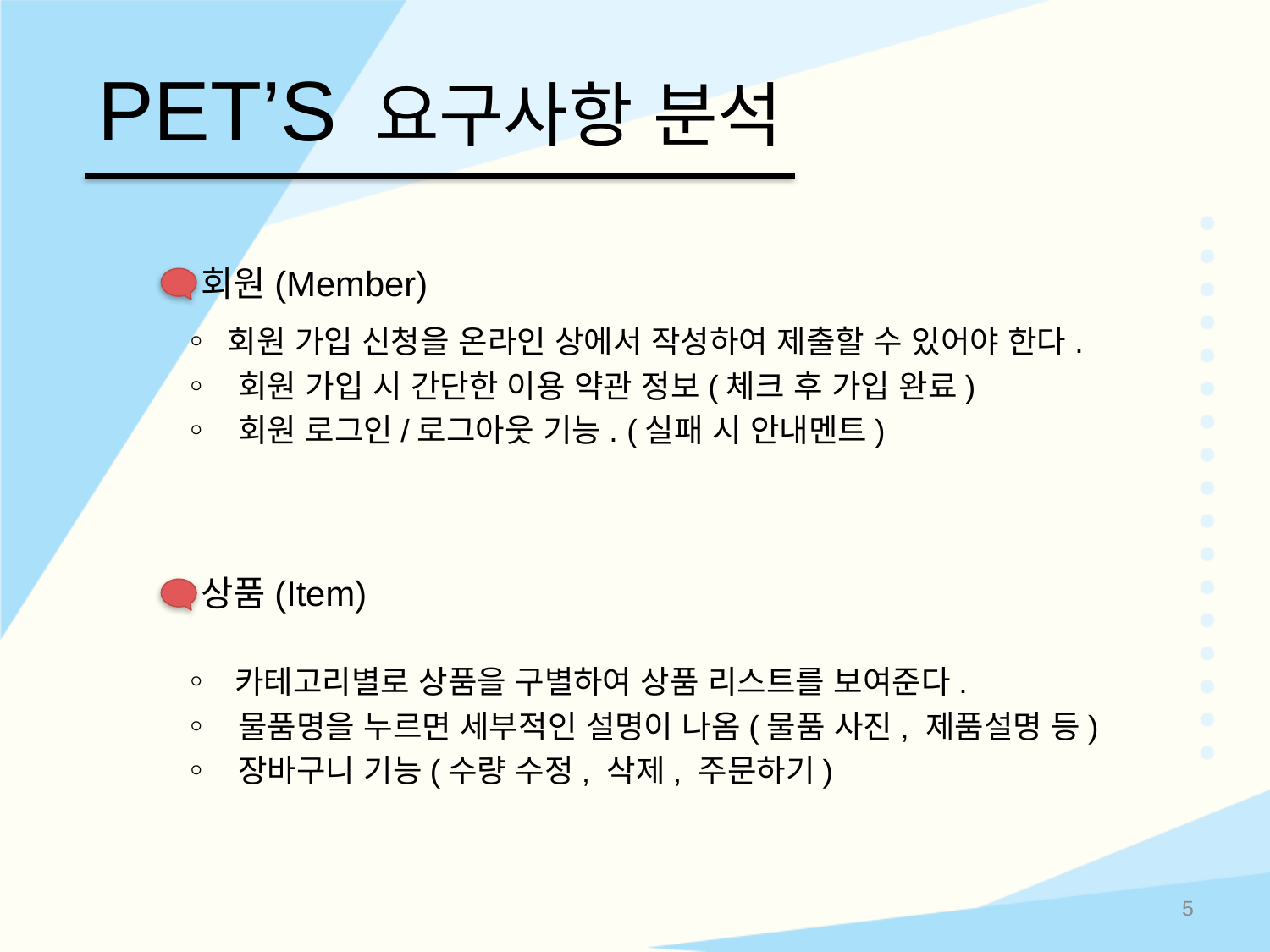

# PET’S 요구사항 분석
회원(Member)

◦ 회원 가입 신청을 온라인 상에서 작성하여 제출할 수 있어야 한다.
◦  회원 가입 시 간단한 이용 약관 정보(체크 후 가입 완료)
◦  회원 로그인/로그아웃 기능. (실패 시 안내멘트)

상품(Item)

◦  카테고리별로 상품을 구별하여 상품 리스트를 보여준다.
◦  물품명을 누르면 세부적인 설명이 나옴(물품 사진, 제품설명 등)
◦  장바구니 기능(수량 수정, 삭제, 주문하기)

5